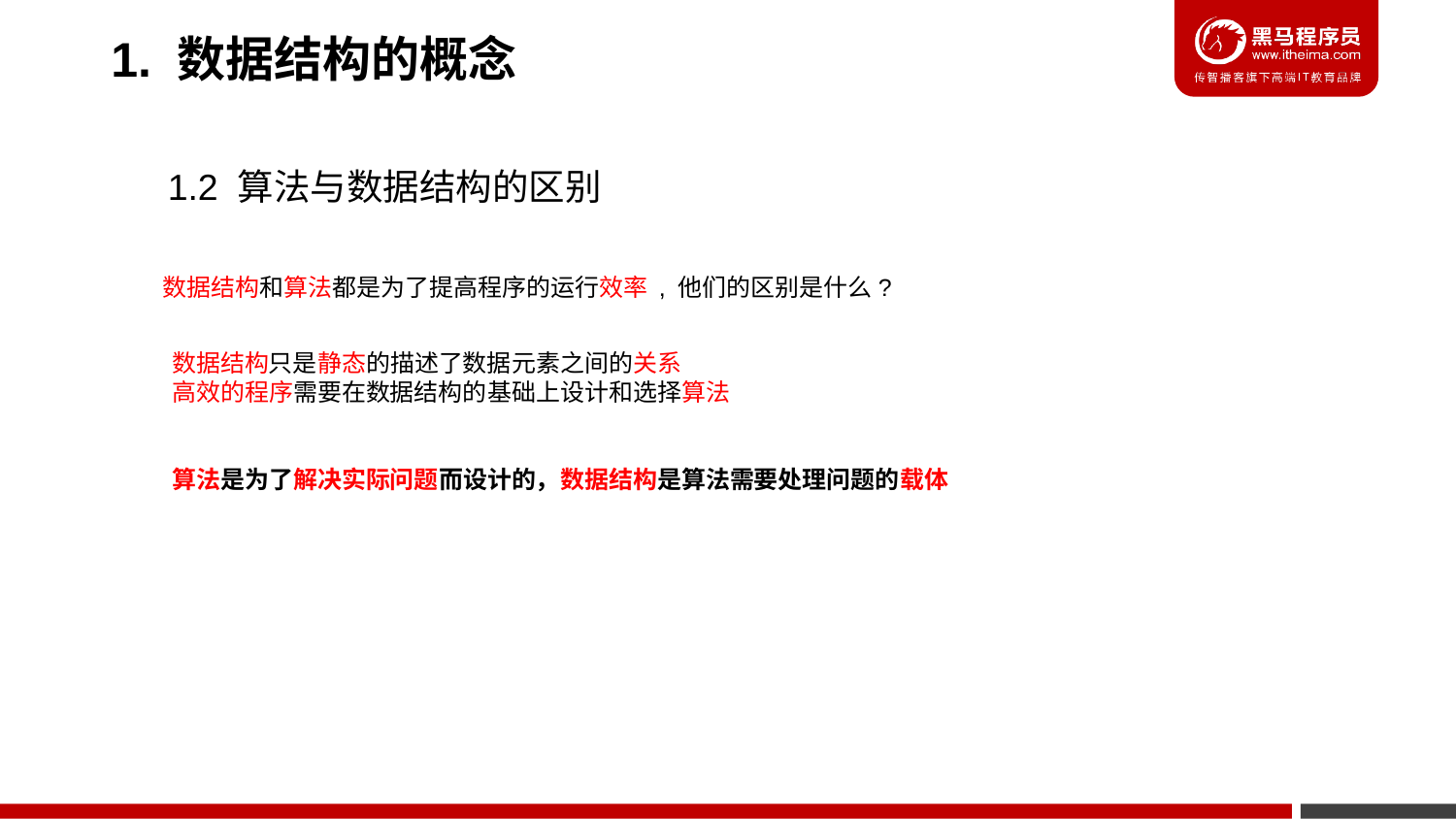

1. 数据结构的概念
1.2 算法与数据结构的区别
数据结构和算法都是为了提高程序的运行效率 , 他们的区别是什么?
数据结构只是静态的描述了数据元素之间的关系
高效的程序需要在数据结构的基础上设计和选择算法

算法是为了解决实际问题而设计的，数据结构是算法需要处理问题的载体